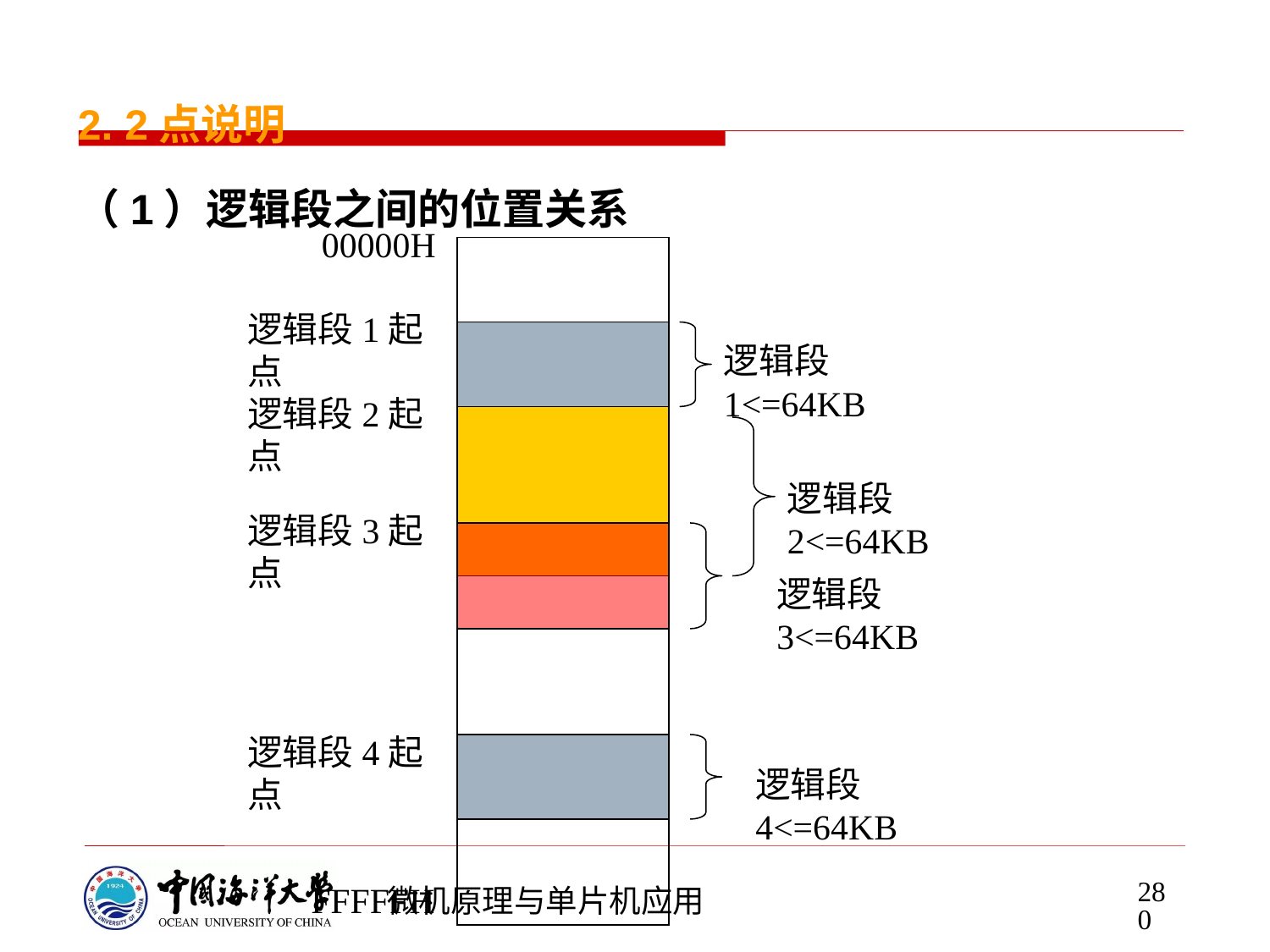

2. 2点说明
（1）逻辑段之间的位置关系
00000H

逻辑段1起点

逻辑段1<=64KB
逻辑段2起点

逻辑段2<=64KB
逻辑段3起点

逻辑段3<=64KB

逻辑段4起点

逻辑段4<=64KB

FFFFFH
280